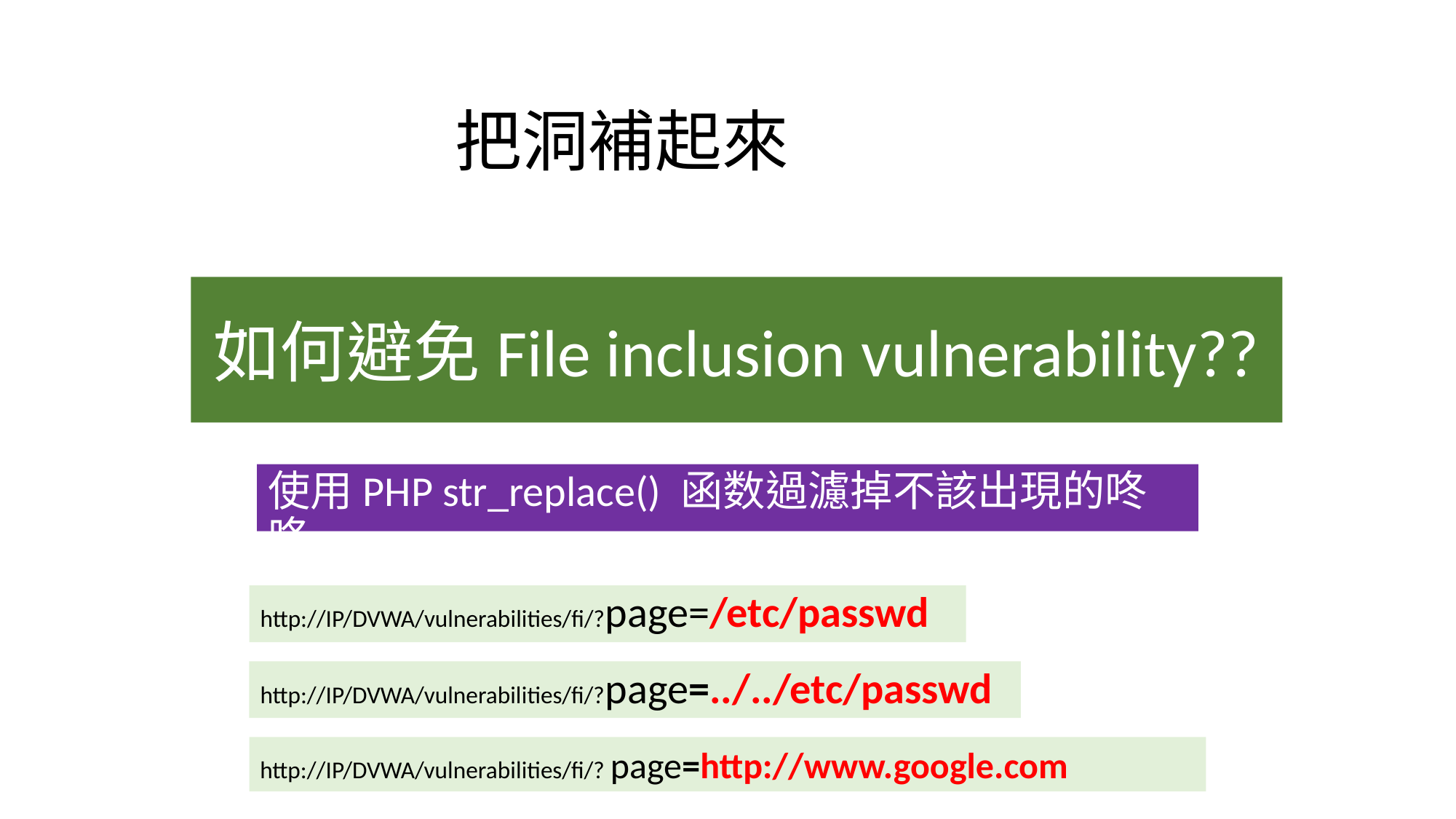

# 把洞補起來
如何避免File inclusion vulnerability??
使用PHP str_replace() 函数過濾掉不該出現的咚咚
http://IP/DVWA/vulnerabilities/fi/?page=/etc/passwd
http://IP/DVWA/vulnerabilities/fi/?page=../../etc/passwd
http://IP/DVWA/vulnerabilities/fi/? page=http://www.google.com